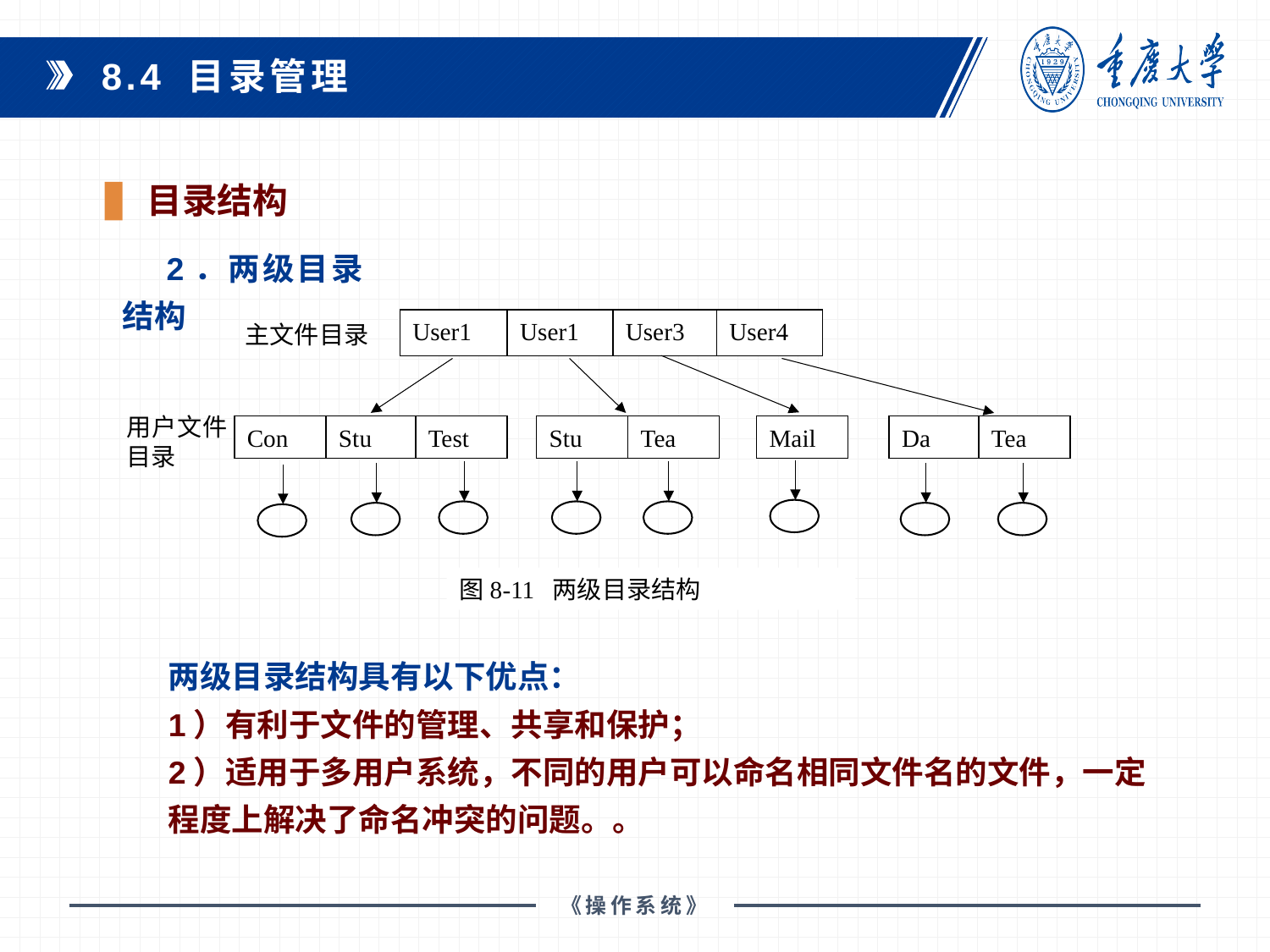

8.4 目录管理
目录结构

2．两级目录结构
User1
User1
User3
User4
Con
Stu
Test

Stu
Tea

Mail
Da
Tea

主文件目录
用户文件目录
图8-11  两级目录结构
两级目录结构具有以下优点：
1）有利于文件的管理、共享和保护；
2）适用于多用户系统，不同的用户可以命名相同文件名的文件，一定
程度上解决了命名冲突的问题。。